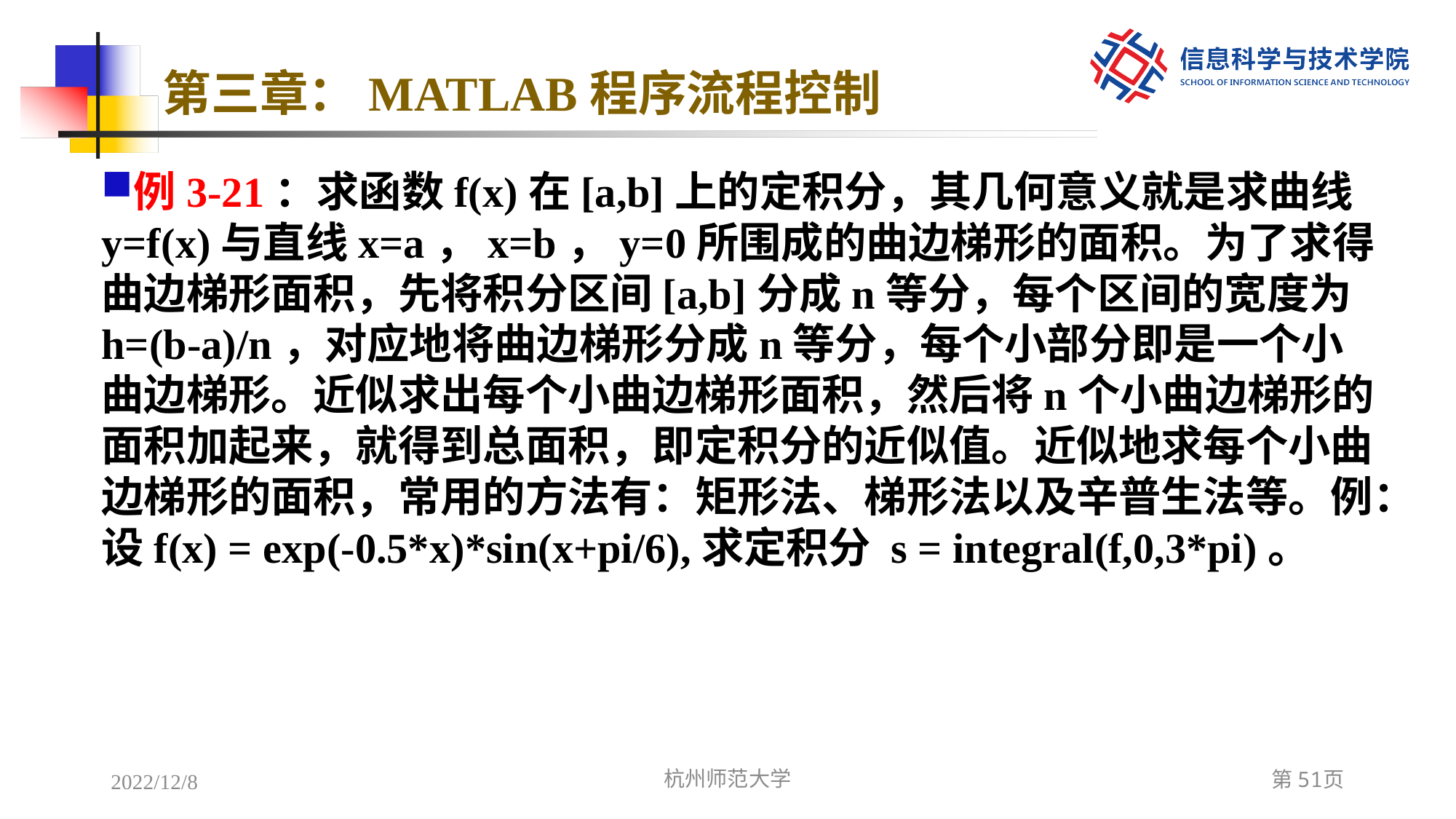

# 第三章：MATLAB程序流程控制
例3-21：求函数f(x)在[a,b]上的定积分，其几何意义就是求曲线y=f(x)与直线x=a，x=b，y=0所围成的曲边梯形的面积。为了求得曲边梯形面积，先将积分区间[a,b]分成n等分，每个区间的宽度为h=(b-a)/n，对应地将曲边梯形分成n等分，每个小部分即是一个小曲边梯形。近似求出每个小曲边梯形面积，然后将n个小曲边梯形的面积加起来，就得到总面积，即定积分的近似值。近似地求每个小曲边梯形的面积，常用的方法有：矩形法、梯形法以及辛普生法等。例：设f(x) = exp(-0.5*x)*sin(x+pi/6),求定积分 s = integral(f,0,3*pi)。

2022/12/8
杭州师范大学
第51页